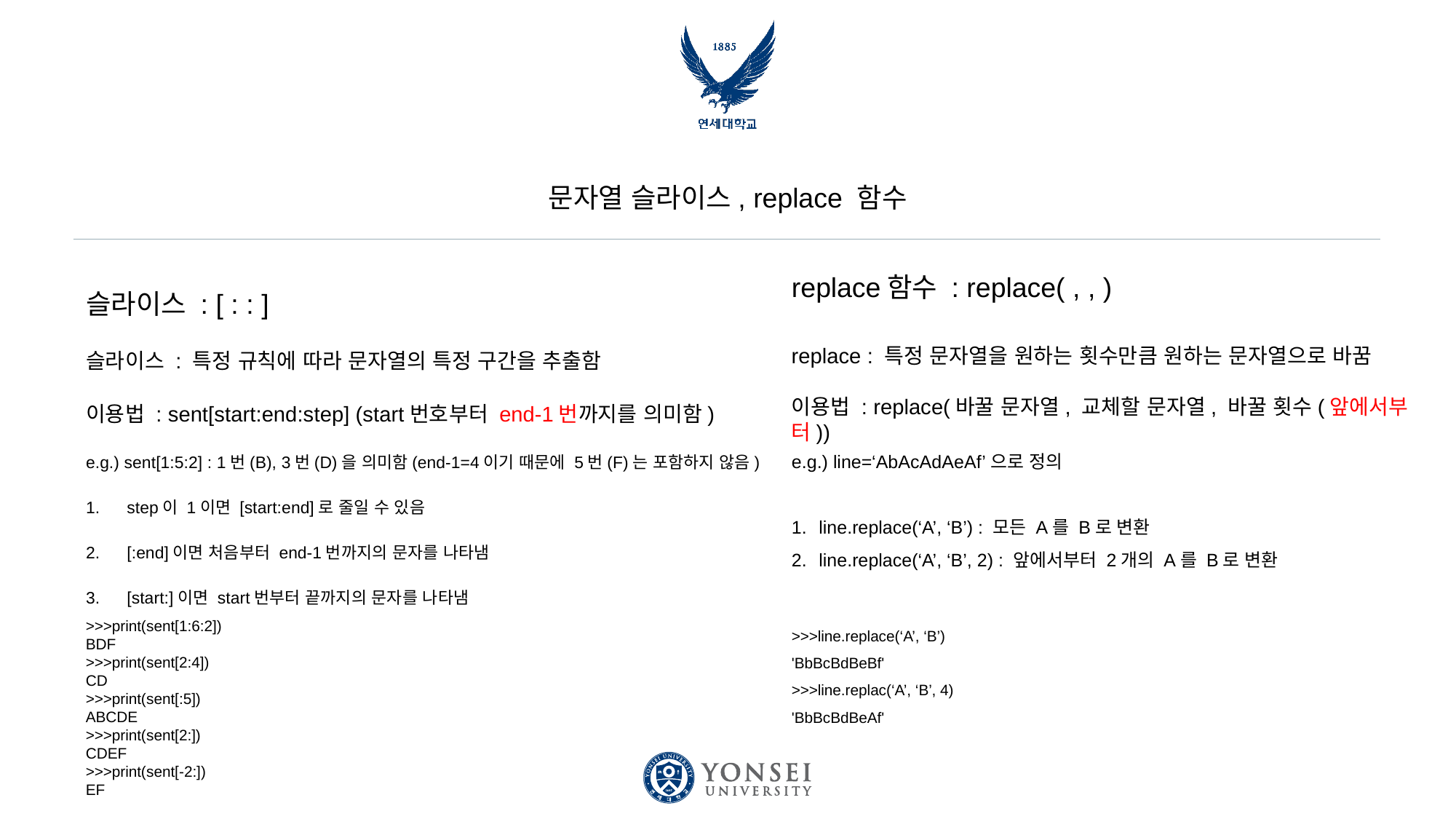

# 문자열 슬라이스, replace 함수
슬라이스 : [ : : ]
슬라이스 : 특정 규칙에 따라 문자열의 특정 구간을 추출함
이용법 : sent[start:end:step] (start번호부터 end-1번까지를 의미함)
e.g.) sent[1:5:2] : 1번(B), 3번(D)을 의미함(end-1=4이기 때문에 5번(F)는 포함하지 않음)
step이 1이면 [start:end]로 줄일 수 있음
[:end]이면 처음부터 end-1번까지의 문자를 나타냄
[start:]이면 start번부터 끝까지의 문자를 나타냄
replace함수 : replace( , , )
replace : 특정 문자열을 원하는 횟수만큼 원하는 문자열으로 바꿈

이용법 : replace(바꿀 문자열, 교체할 문자열, 바꿀 횟수(앞에서부터))
e.g.) line=‘AbAcAdAeAf’으로 정의

line.replace(‘A’, ‘B’) : 모든 A를 B로 변환
line.replace(‘A’, ‘B’, 2) : 앞에서부터 2개의 A를 B로 변환
>>>print(sent[1:6:2])
BDF
>>>print(sent[2:4])
CD
>>>print(sent[:5])
ABCDE
>>>print(sent[2:])
CDEF
>>>print(sent[-2:])
EF
>>>line.replace(‘A’, ‘B’)
'BbBcBdBeBf'
>>>line.replac(‘A’, ‘B’, 4)
'BbBcBdBeAf'